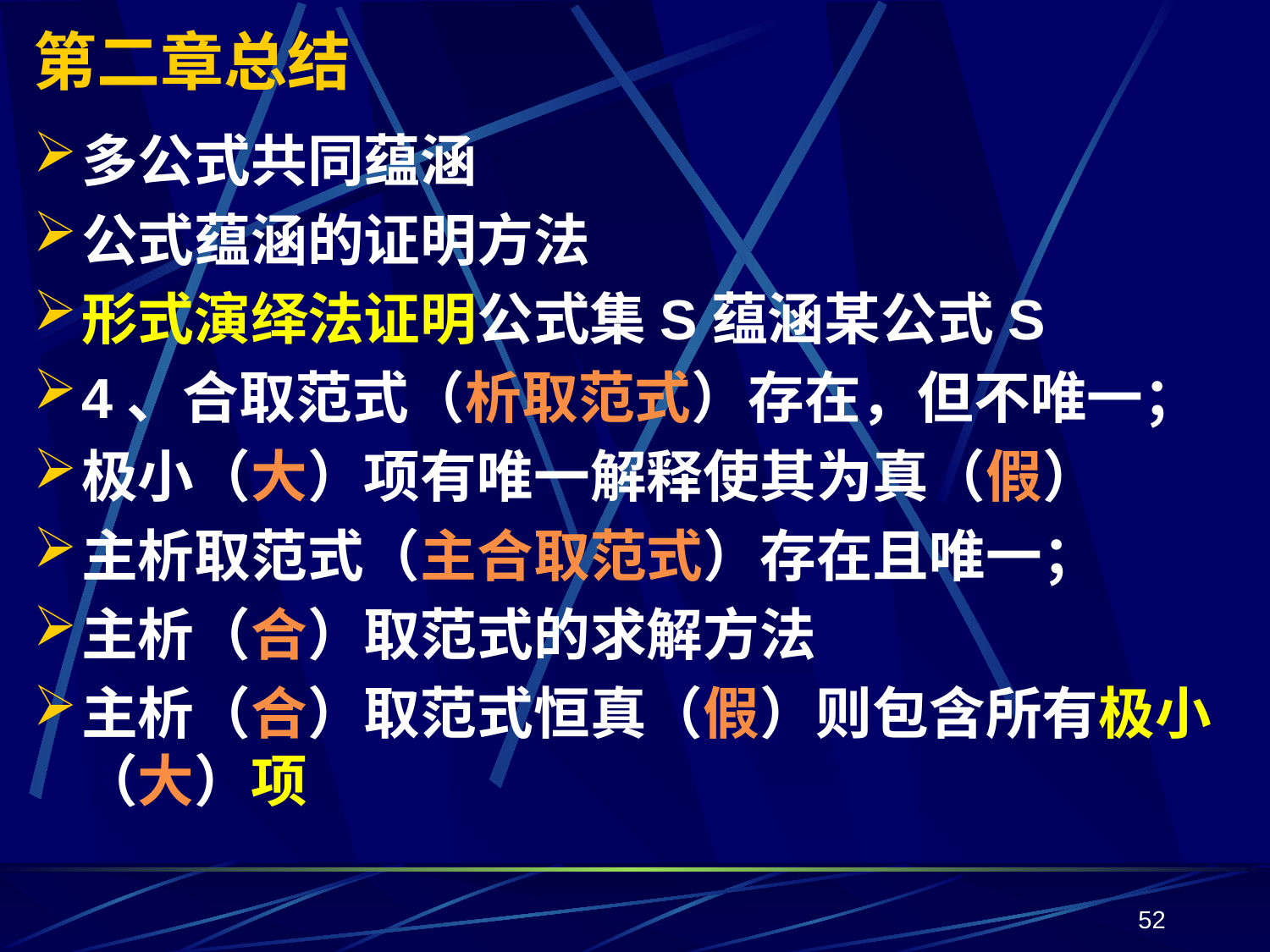

# 第二章总结
多公式共同蕴涵
公式蕴涵的证明方法
形式演绎法证明公式集S蕴涵某公式S
4、合取范式（析取范式）存在，但不唯一；
极小（大）项有唯一解释使其为真（假）
主析取范式（主合取范式）存在且唯一；
主析（合）取范式的求解方法
主析（合）取范式恒真（假）则包含所有极小（大）项

52